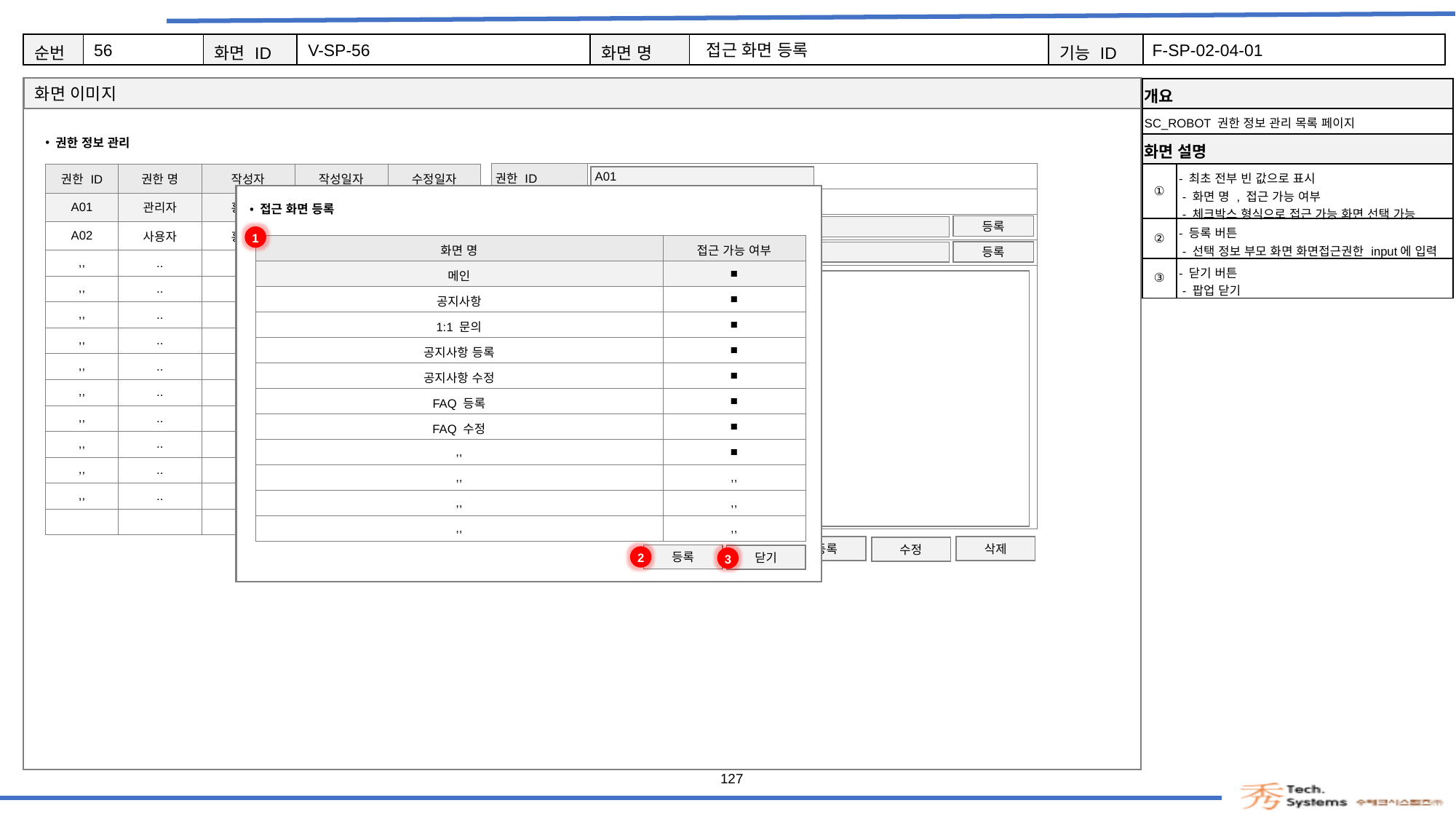

56
V-SP-56
접근 화면 등록
F-SP-02-04-01
| 개요 |  |
| --- | --- |
| SC\_ROBOT 권한 정보 관리 목록 페이지 |  |
| 화면 설명 | Description |
| ① | - 최초 전부 빈 값으로 표시 - 화면 명 , 접근 가능 여부 - 체크박스 형식으로 접근 가능 화면 선택 가능 |
| ② | - 등록 버튼 - 선택 정보 부모 화면 화면접근권한 input에 입력 |
| ③ | - 닫기 버튼 - 팝업 닫기 |
권한 정보 관리
| 권한 ID | P01 |
| --- | --- |
| 권한 명 | 메인 |
| 화면 접근 권한 |  |
| 메뉴 접근 권한 |  |
| 권한 설명 |  |
| 권한 ID | 권한 명 | 작성자 | 작성일자 | 수정일자 |
| --- | --- | --- | --- | --- |
| A01 | 관리자 | 홍길동 | 2021.05.12 | .. |
| A02 | 사용자 | 홍길동 | 2021.05.11 | .. |
| ,, | .. | .. | .. | .. |
| ,, | .. | .. | .. | .. |
| ,, | .. | .. | .. | .. |
| ,, | .. | .. | .. | .. |
| ,, | .. | .. | .. | .. |
| ,, | .. | .. | .. | .. |
| ,, | .. | .. | .. | .. |
| ,, | .. | .. | .. | .. |
| ,, | .. | .. | .. | .. |
| ,, | .. | .. | .. | .. |
|  |  |  |  |  |
A01

관리자
접근 화면 등록
등록
p01,p02,p03….
1

| 화면 명 | 접근 가능 여부 |
| --- | --- |
| 메인 | ■ |
| 공지사항 | ■ |
| 1:1 문의 | ■ |
| 공지사항 등록 | ■ |
| 공지사항 수정 | ■ |
| FAQ 등록 | ■ |
| FAQ 수정 | ■ |
| ,, | ■ |
| ,, | ,, |
| ,, | ,, |
| ,, | ,, |
등록
m01,m02,m03….
SCROBOT을 관리할 수 있는 관리자 권한
초기화
등록
삭제
수정
2

등록
닫기
3